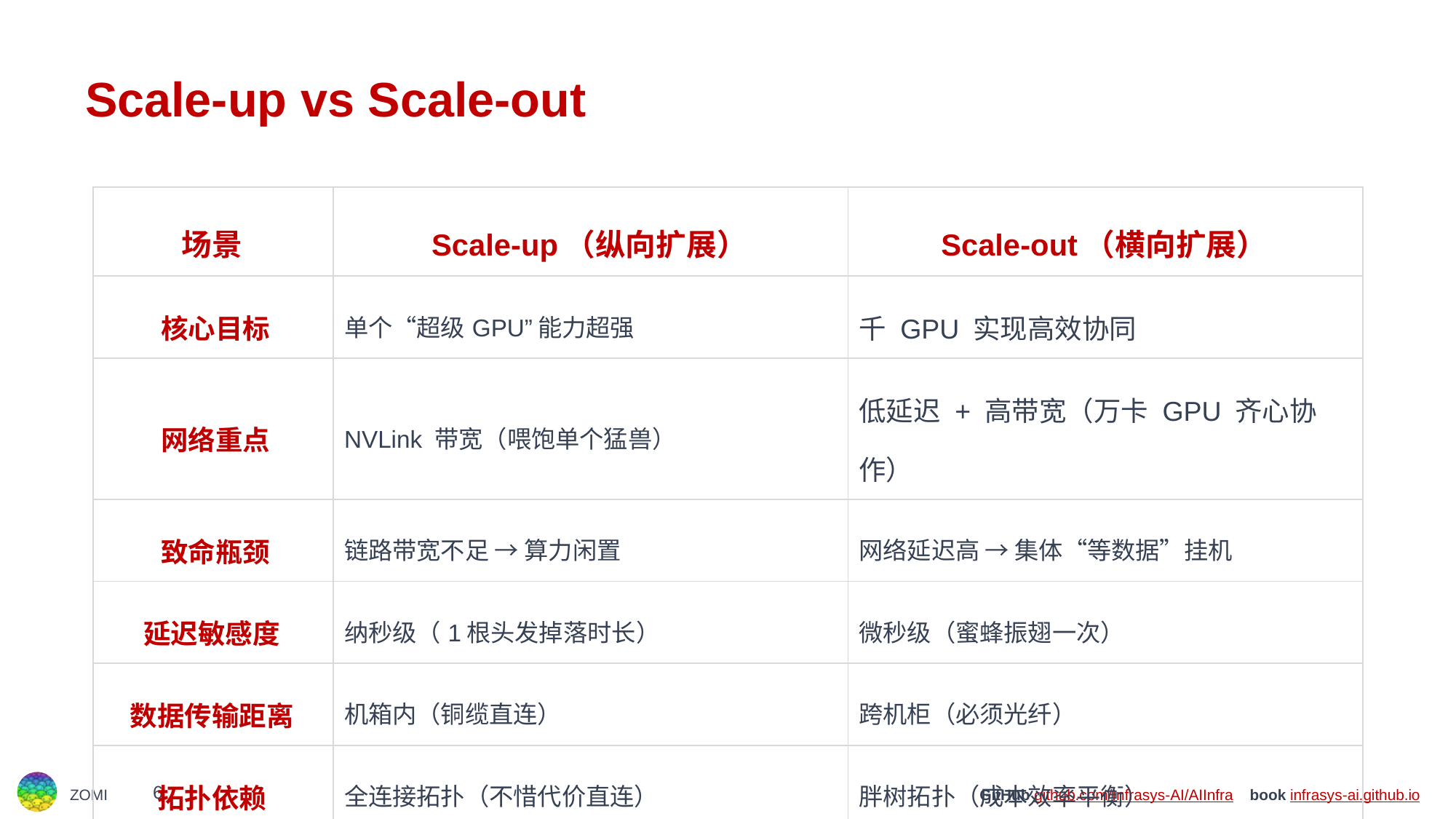

# Scale-up vs Scale-out
| 场景​​ | Scale-up（纵向扩展） | Scale-out（横向扩展） |
| --- | --- | --- |
| ​​核心目标​​ | 单个“超级GPU”能力超强 | 千 GPU 实现高效协同 |
| ​​网络重点​​ | NVLink 带宽​​（喂饱单个猛兽） | 低延迟 + 高带宽​​（万卡 GPU 齐心协作） |
| ​​致命瓶颈​​ | 链路带宽不足 → 算力闲置 | 网络延迟高 → 集体“等数据”挂机 |
| 延迟敏感度​​ | 纳秒级（1根头发掉落时长） | 微秒级（蜜蜂振翅一次） |
| 数据传输距离​​ | 机箱内（铜缆直连） | 跨机柜（必须光纤） |
| 拓扑依赖​​ | 全连接拓扑（不惜代价直连） | 胖树拓扑（成本效率平衡） |